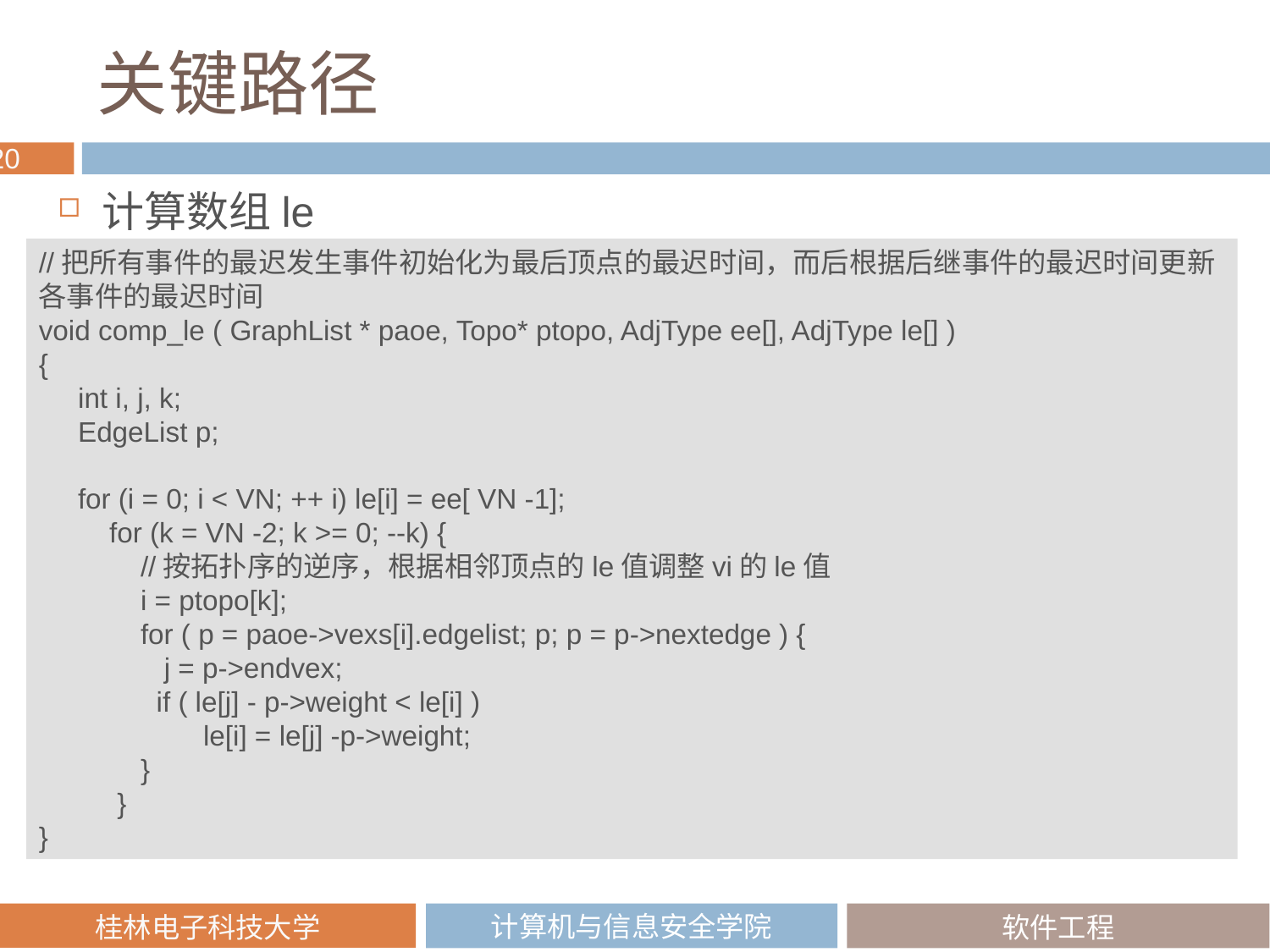

# 关键路径
计算数组le
//把所有事件的最迟发生事件初始化为最后顶点的最迟时间，而后根据后继事件的最迟时间更新各事件的最迟时间
void comp_le ( GraphList * paoe, Topo* ptopo, AdjType ee[], AdjType le[] )
{
     int i, j, k;
     EdgeList p;

     for (i = 0; i < VN; ++ i) le[i] = ee[ VN -1];
         for (k = VN -2; k >= 0; --k) {
             //按拓扑序的逆序，根据相邻顶点的le值调整vi的le值
             i = ptopo[k];
             for ( p = paoe->vexs[i].edgelist; p; p = p->nextedge ) {
                j = p->endvex;
               if ( le[j] - p->weight < le[i] )
                     le[i] = le[j] -p->weight;
             }
          }
}